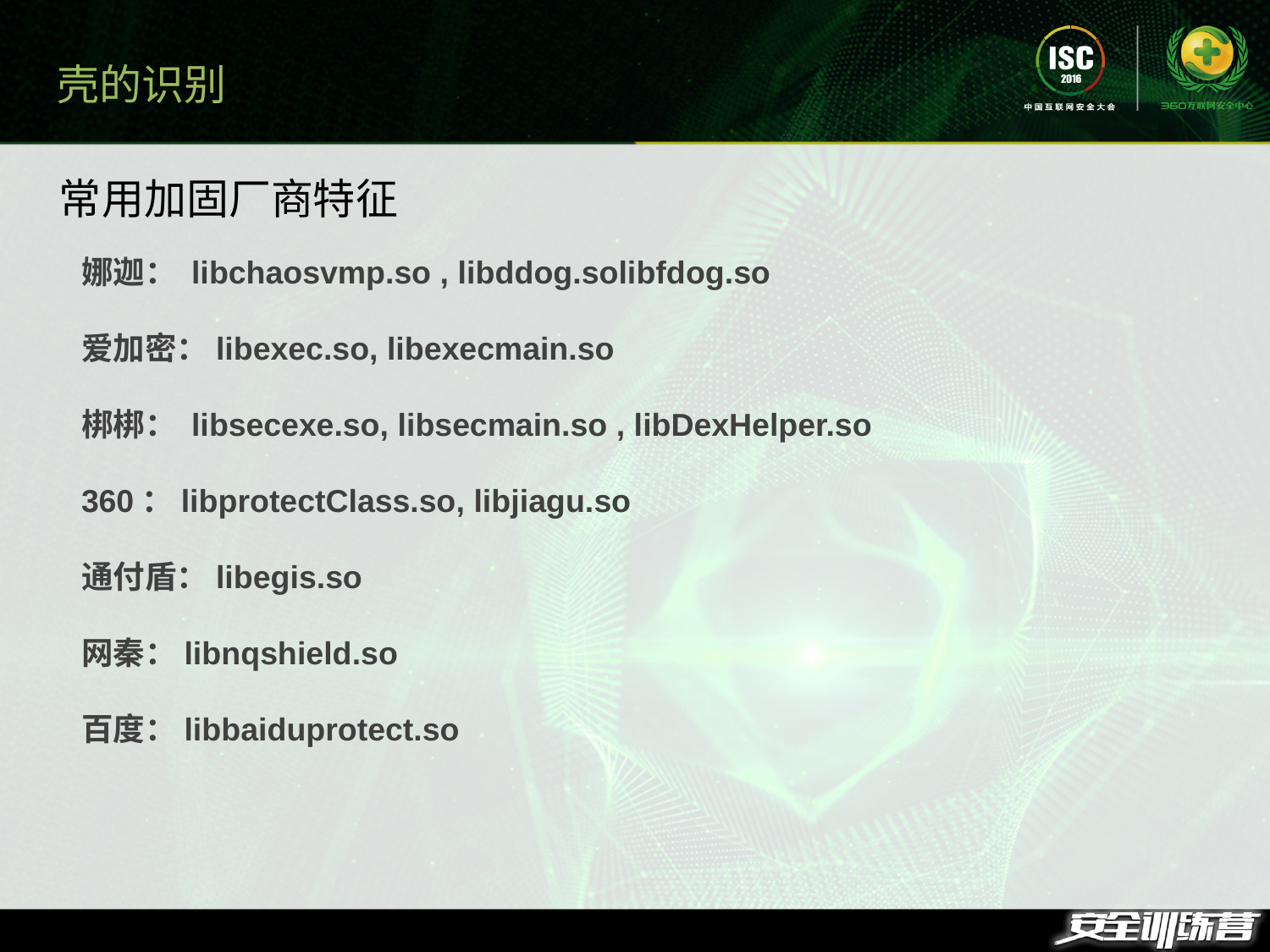

壳的识别
常用加固厂商特征
娜迦： libchaosvmp.so , libddog.solibfdog.so

爱加密：libexec.so, libexecmain.so

梆梆： libsecexe.so, libsecmain.so , libDexHelper.so

360：libprotectClass.so, libjiagu.so

通付盾：libegis.so

网秦：libnqshield.so

百度：libbaiduprotect.so